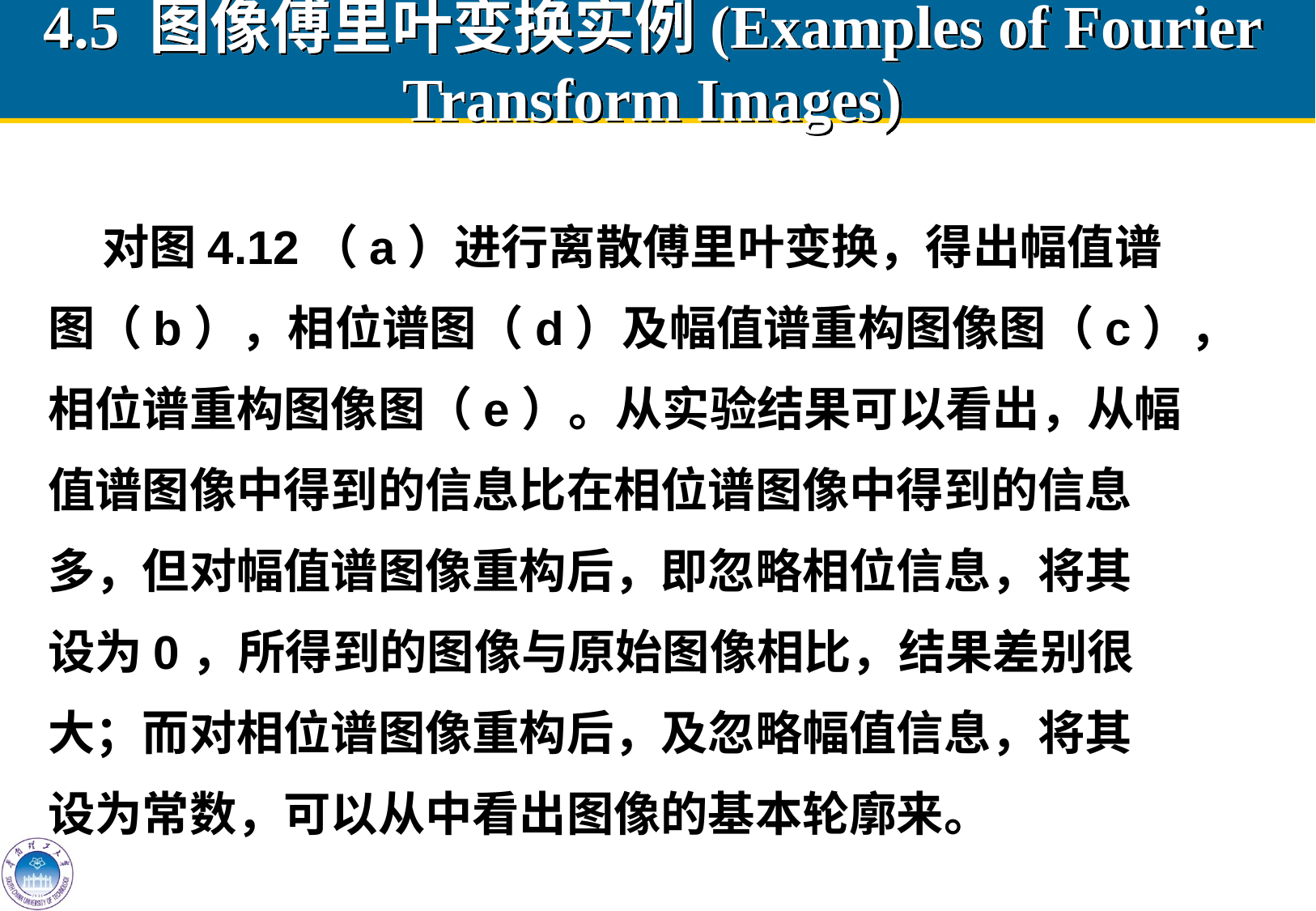

# 4.5 图像傅里叶变换实例(Examples of Fourier Transform Images)

    对图4.12（a）进行离散傅里叶变换，得出幅值谱
图（b），相位谱图（d）及幅值谱重构图像图（c），
相位谱重构图像图（e）。从实验结果可以看出，从幅
值谱图像中得到的信息比在相位谱图像中得到的信息
多，但对幅值谱图像重构后，即忽略相位信息，将其
设为0，所得到的图像与原始图像相比，结果差别很
大；而对相位谱图像重构后，及忽略幅值信息，将其
设为常数，可以从中看出图像的基本轮廓来。